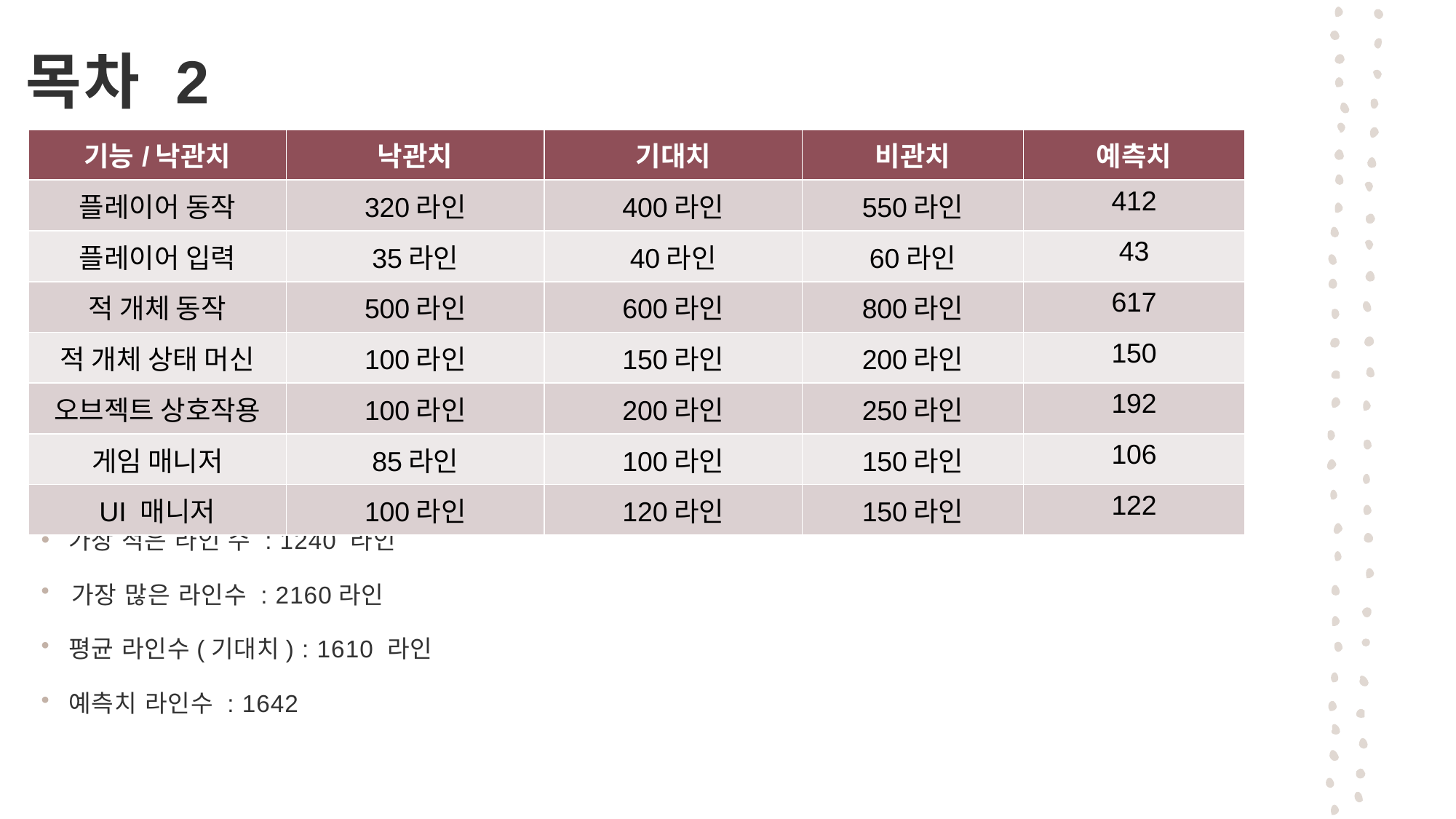

# 목차 2
| 기능/낙관치 | 낙관치 | 기대치 | 비관치 | 예측치 |
| --- | --- | --- | --- | --- |
| 플레이어 동작 | 320라인 | 400라인 | 550라인 | 412 |
| 플레이어 입력 | 35라인 | 40라인 | 60라인 | 43 |
| 적 개체 동작 | 500라인 | 600라인 | 800라인 | 617 |
| 적 개체 상태 머신 | 100라인 | 150라인 | 200라인 | 150 |
| 오브젝트 상호작용 | 100라인 | 200라인 | 250라인 | 192 |
| 게임 매니저 | 85라인 | 100라인 | 150라인 | 106 |
| UI 매니저 | 100라인 | 120라인 | 150라인 | 122 |
가장 적은 라인 수 : 1240 라인
가장 많은 라인수 : 2160라인
평균 라인수(기대치) : 1610 라인
예측치 라인수 : 1642